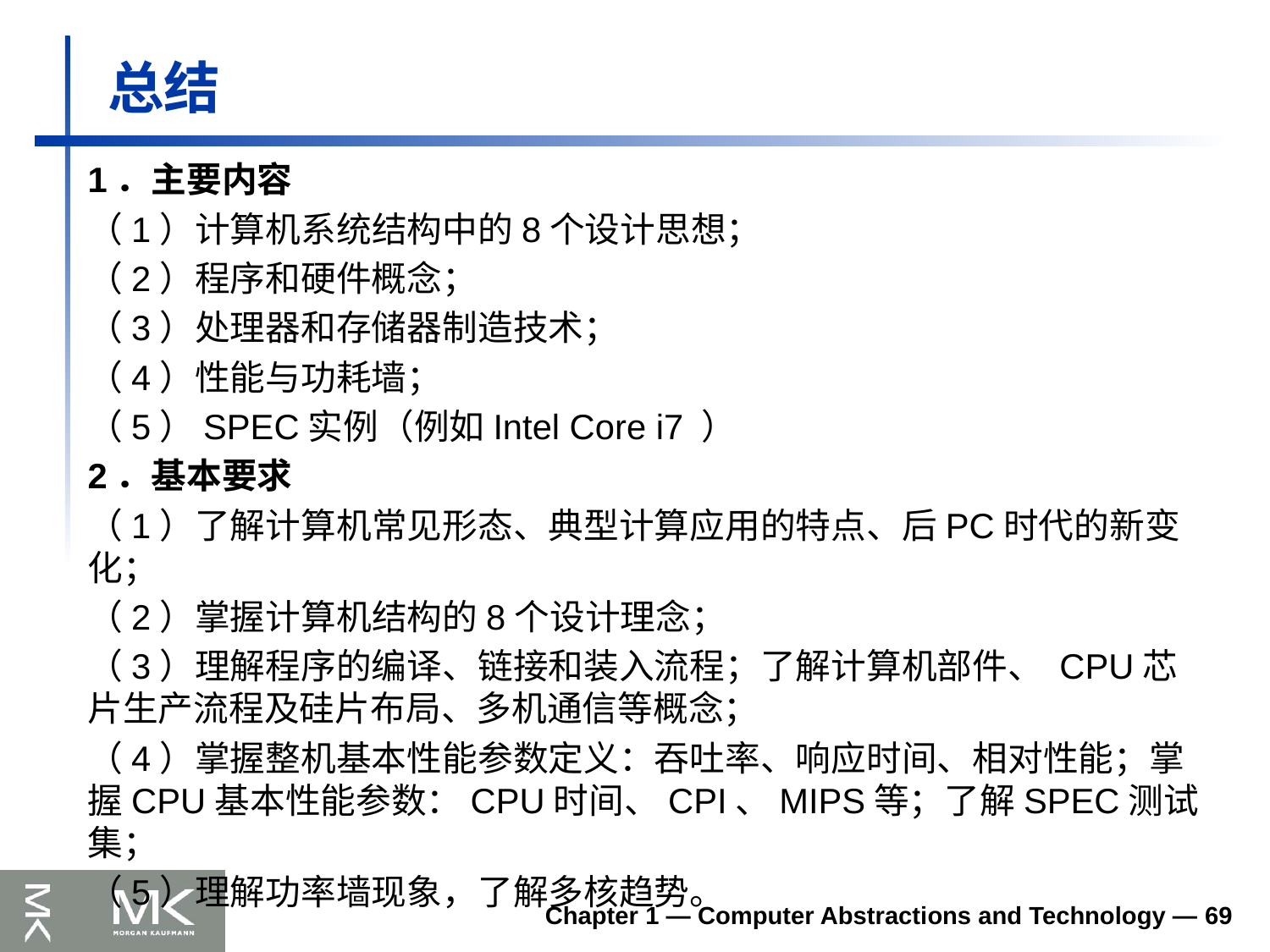

# 总结
1．主要内容
（1）计算机系统结构中的8个设计思想；
（2）程序和硬件概念；
（3）处理器和存储器制造技术；
（4）性能与功耗墙；
（5）SPEC实例（例如Intel Core i7 ）
2．基本要求
（1）了解计算机常见形态、典型计算应用的特点、后PC时代的新变化；
（2）掌握计算机结构的8个设计理念；
（3）理解程序的编译、链接和装入流程；了解计算机部件、 CPU芯片生产流程及硅片布局、多机通信等概念；
（4）掌握整机基本性能参数定义：吞吐率、响应时间、相对性能；掌握CPU基本性能参数：CPU时间、CPI、MIPS等；了解SPEC测试集；
（5）理解功率墙现象，了解多核趋势。
Chapter 1 — Computer Abstractions and Technology — 69